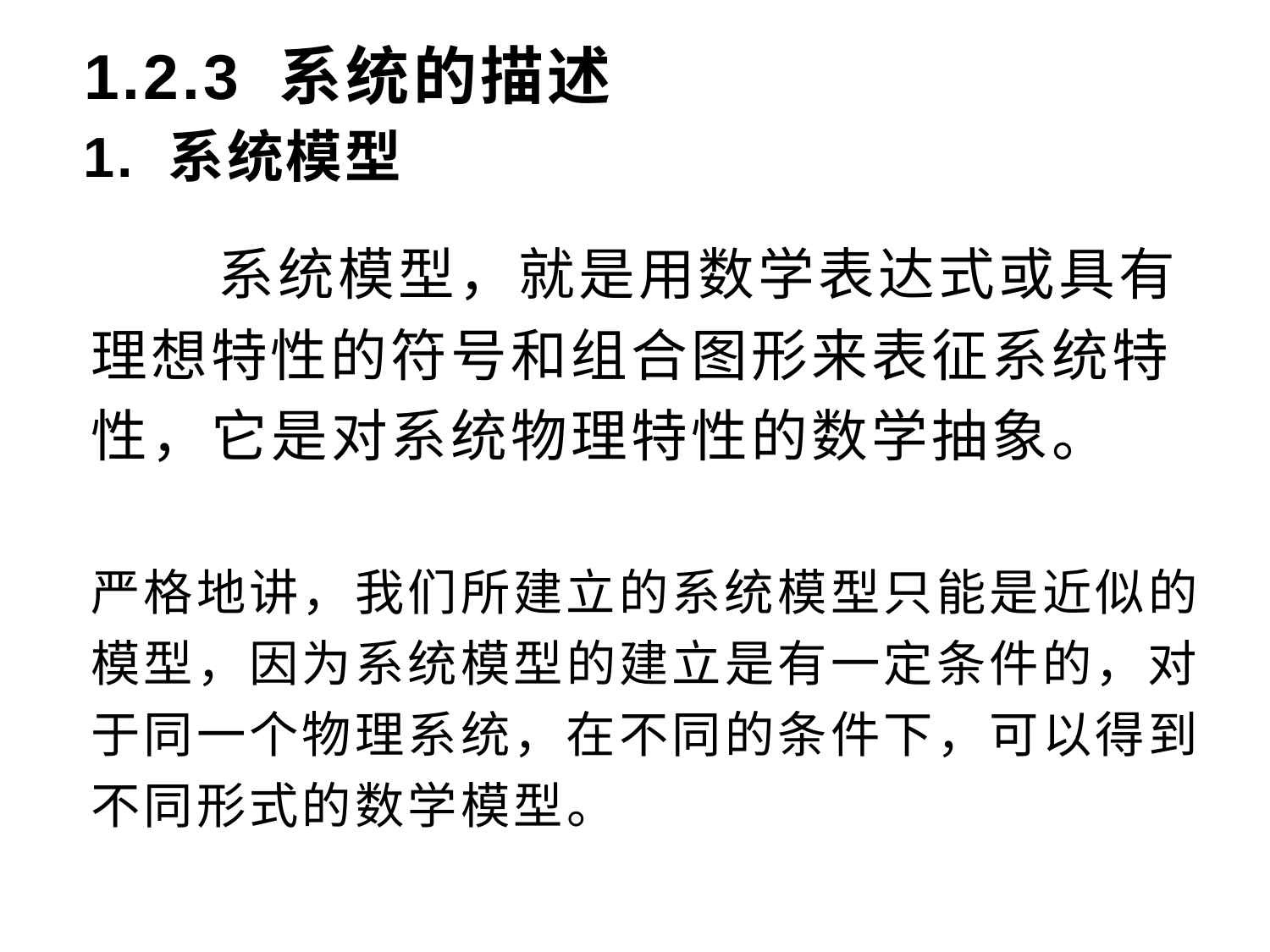

# 1.2.3 系统的描述
1. 系统模型
       系统模型，就是用数学表达式或具有理想特性的符号和组合图形来表征系统特性，它是对系统物理特性的数学抽象。

严格地讲，我们所建立的系统模型只能是近似的模型，因为系统模型的建立是有一定条件的，对于同一个物理系统，在不同的条件下，可以得到不同形式的数学模型。